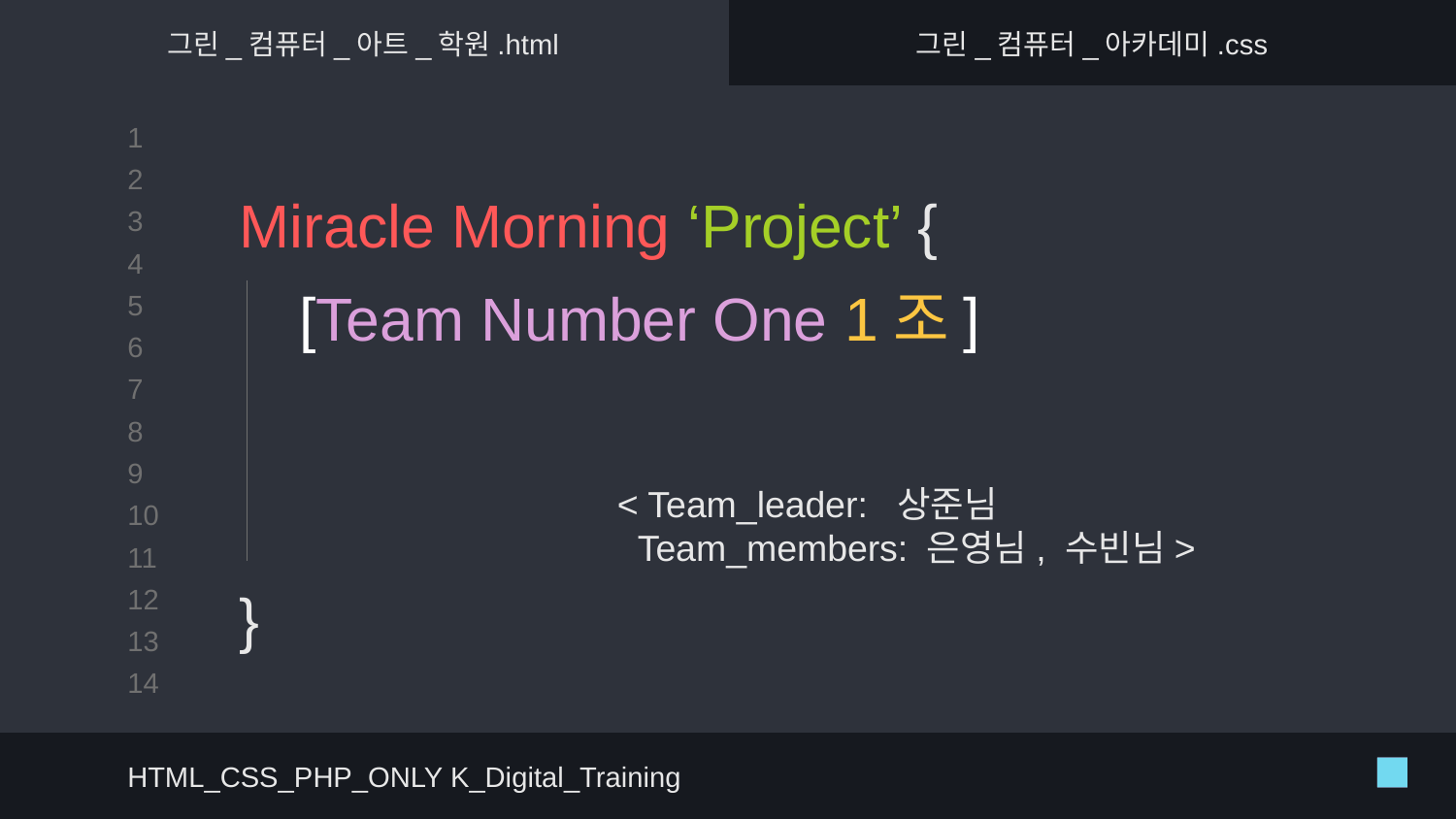

그린_컴퓨터_아트_학원.html
그린_컴퓨터_아카데미.css
# Miracle Morning ‘Project’ {
}
[Team Number One 1조]
< Team_leader:  상준님
  Team_members: 은영님, 수빈님>
HTML_CSS_PHP_ONLY K_Digital_Training